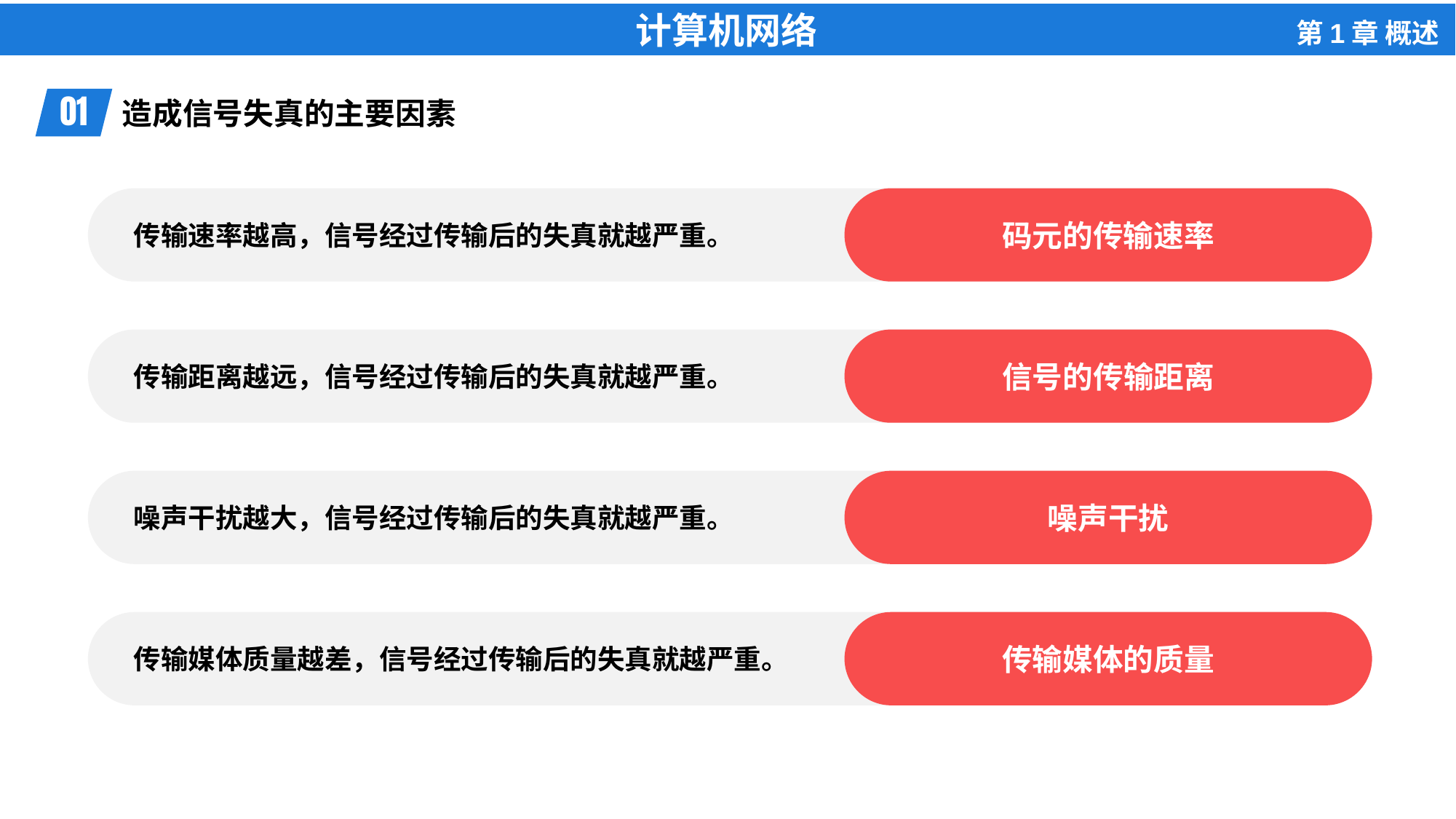

01
造成信号失真的主要因素
传输速率越高，信号经过传输后的失真就越严重。
码元的传输速率
传输距离越远，信号经过传输后的失真就越严重。
信号的传输距离
噪声干扰越大，信号经过传输后的失真就越严重。
噪声干扰
传输媒体质量越差，信号经过传输后的失真就越严重。
传输媒体的质量